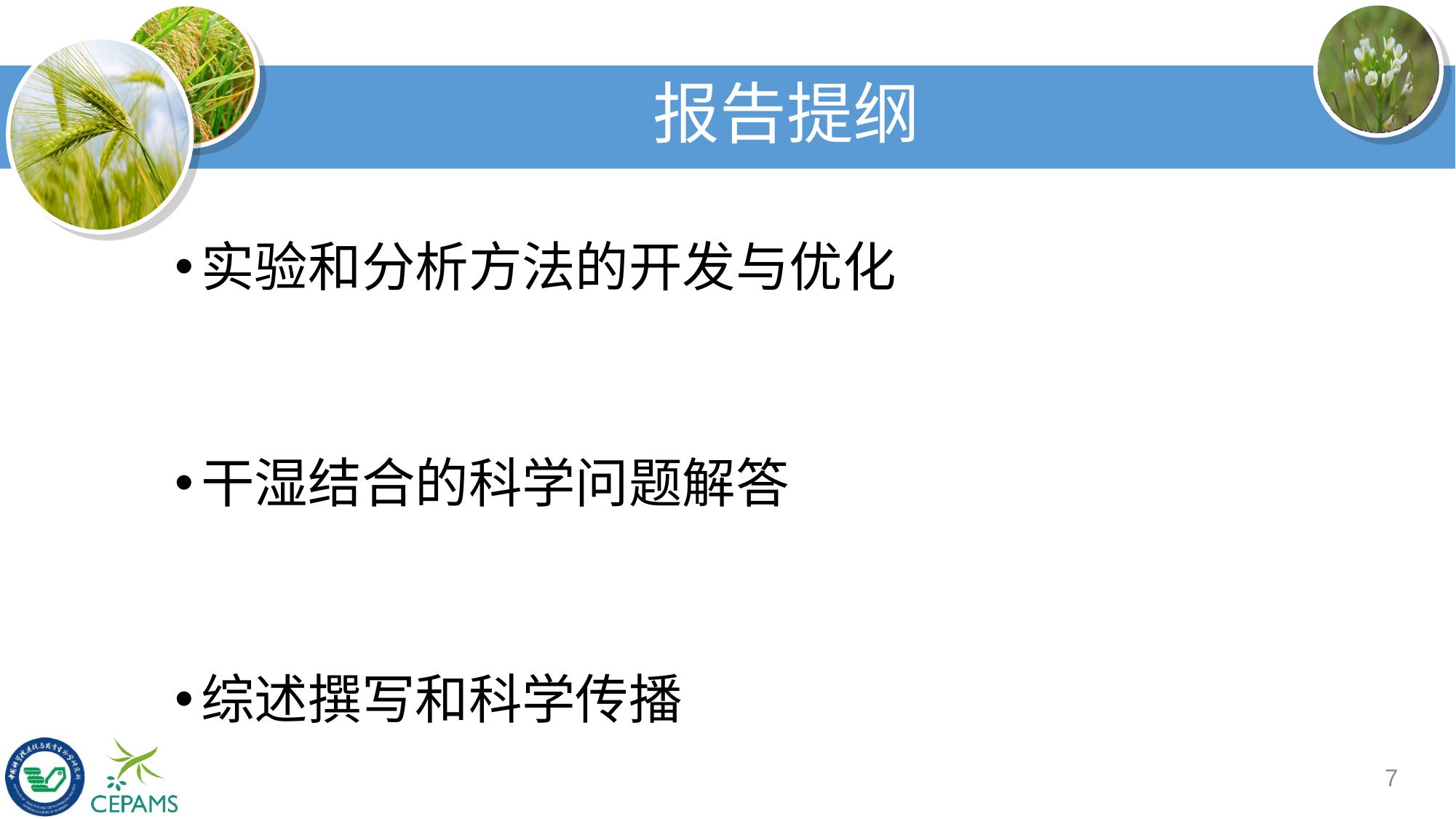

# 报告提纲
实验和分析方法的开发与优化

干湿结合的科学问题解答

综述撰写和科学传播
7